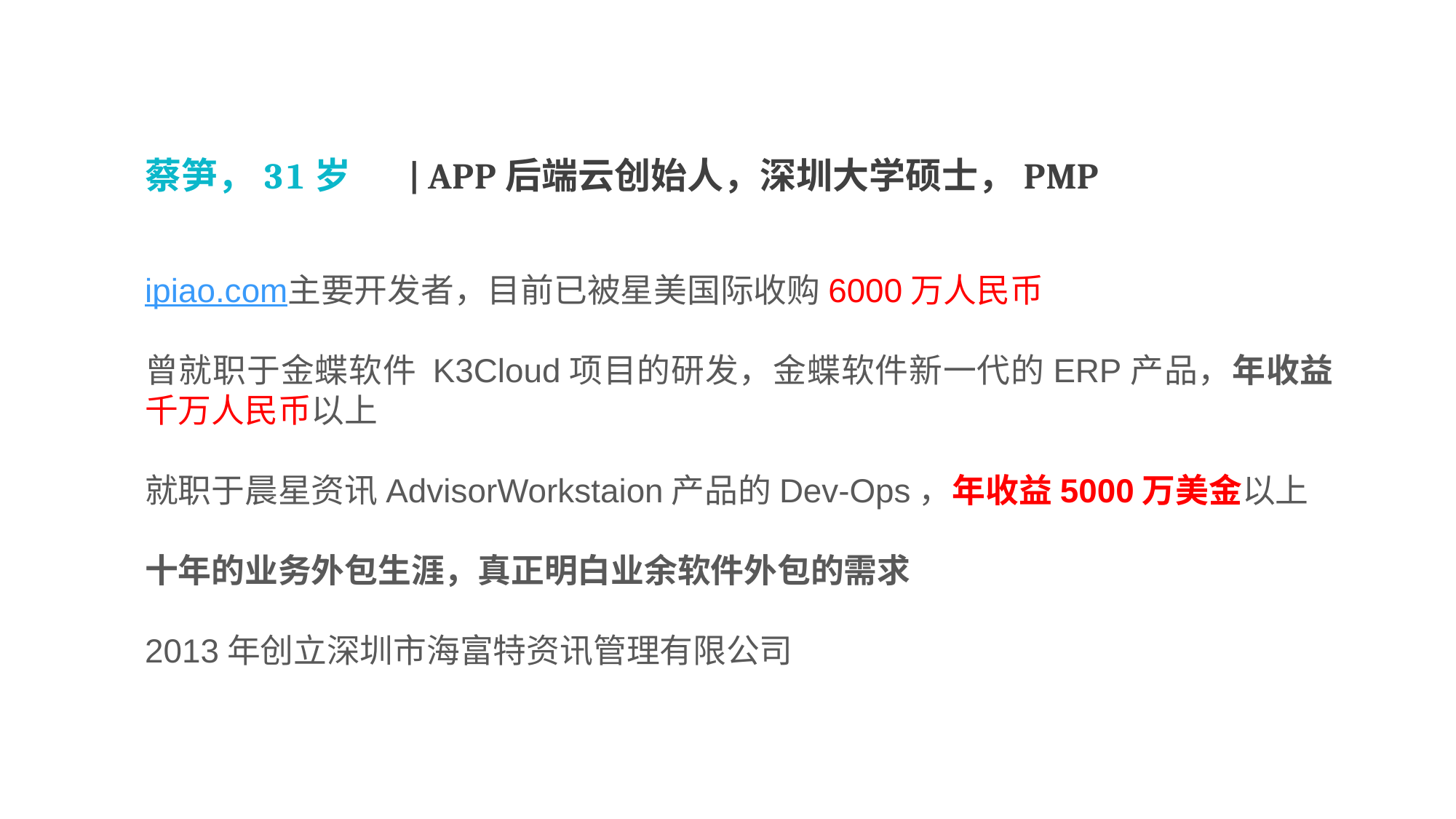

蔡笋，31岁      | APP后端云创始人，深圳大学硕士，PMP
ipiao.com主要开发者，目前已被星美国际收购6000万人民币

曾就职于金蝶软件 K3Cloud项目的研发，金蝶软件新一代的ERP产品，年收益千万人民币以上

就职于晨星资讯AdvisorWorkstaion产品的Dev-Ops，年收益5000万美金以上

十年的业务外包生涯，真正明白业余软件外包的需求

2013年创立深圳市海富特资讯管理有限公司